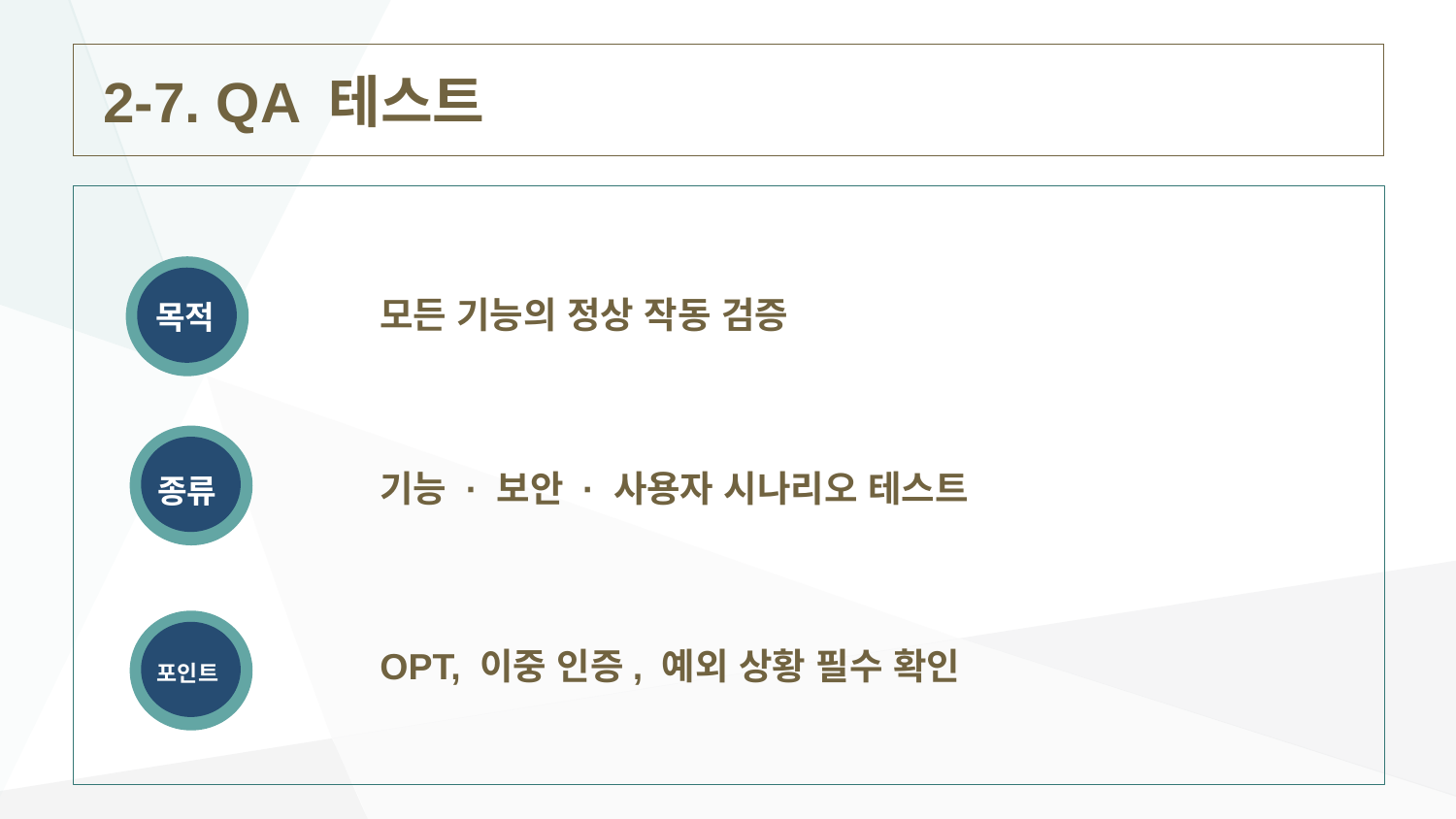

2-7. QA 테스트

모든 기능의 정상 작동 검증
목적

종류
기능 · 보안 · 사용자 시나리오 테스트

OPT, 이중 인증, 예외 상황 필수 확인
포인트